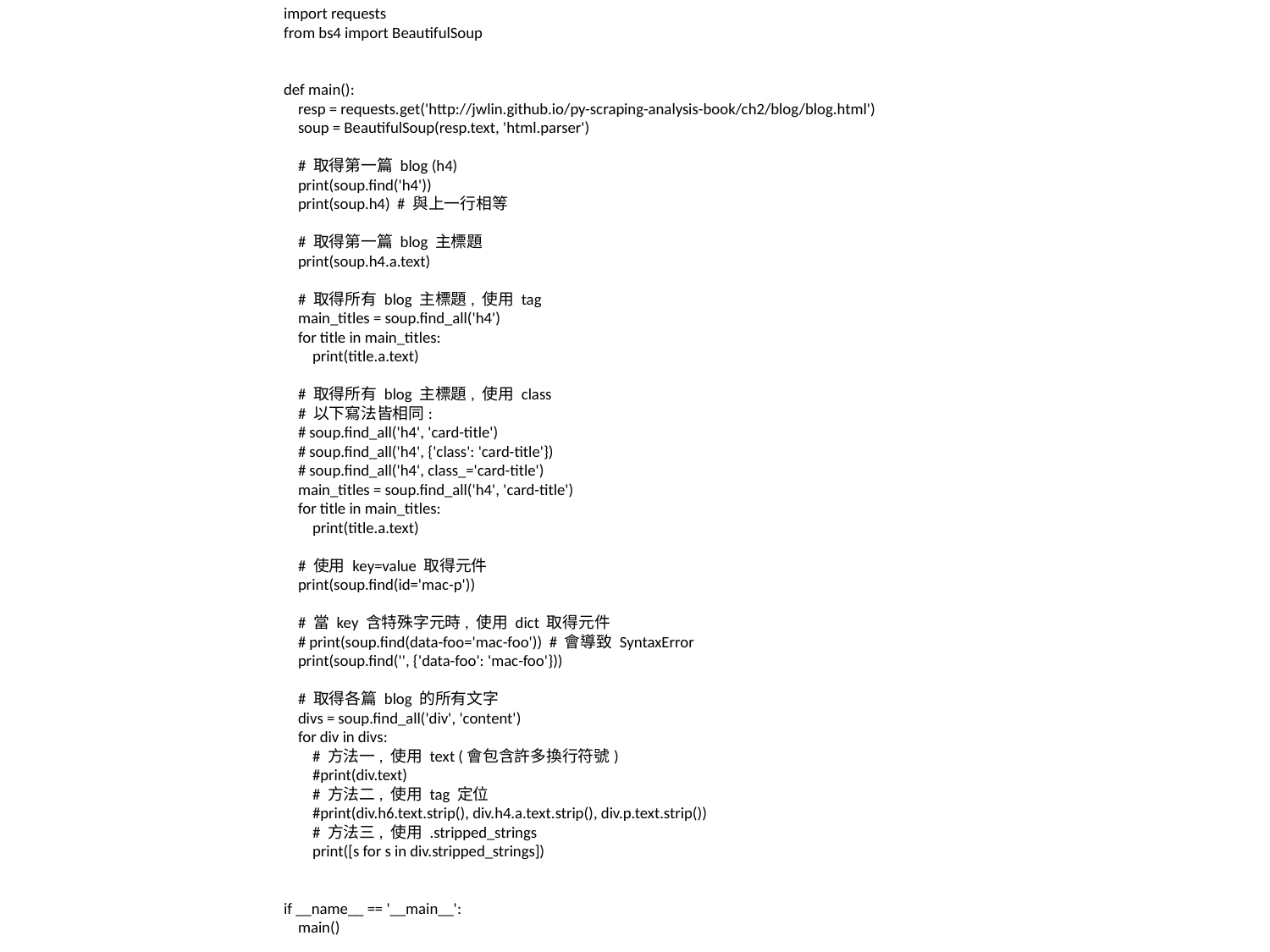

import requests
from bs4 import BeautifulSoup

def main():
    resp = requests.get('http://jwlin.github.io/py-scraping-analysis-book/ch2/blog/blog.html')
    soup = BeautifulSoup(resp.text, 'html.parser')

    # 取得第一篇 blog (h4)
    print(soup.find('h4'))
    print(soup.h4)  # 與上一行相等

    # 取得第一篇 blog 主標題
    print(soup.h4.a.text)

    # 取得所有 blog 主標題, 使用 tag
    main_titles = soup.find_all('h4')
    for title in main_titles:
        print(title.a.text)

    # 取得所有 blog 主標題, 使用 class
    # 以下寫法皆相同:
    # soup.find_all('h4', 'card-title')
    # soup.find_all('h4', {'class': 'card-title'})
    # soup.find_all('h4', class_='card-title')
    main_titles = soup.find_all('h4', 'card-title')
    for title in main_titles:
        print(title.a.text)

    # 使用 key=value 取得元件
    print(soup.find(id='mac-p'))

    # 當 key 含特殊字元時, 使用 dict 取得元件
    # print(soup.find(data-foo='mac-foo'))  # 會導致 SyntaxError
    print(soup.find('', {'data-foo': 'mac-foo'}))

    # 取得各篇 blog 的所有文字
    divs = soup.find_all('div', 'content')
    for div in divs:
        # 方法一, 使用 text (會包含許多換行符號)
        #print(div.text)
        # 方法二, 使用 tag 定位
        #print(div.h6.text.strip(), div.h4.a.text.strip(), div.p.text.strip())
        # 方法三, 使用 .stripped_strings
        print([s for s in div.stripped_strings])

if __name__ == '__main__':
    main()